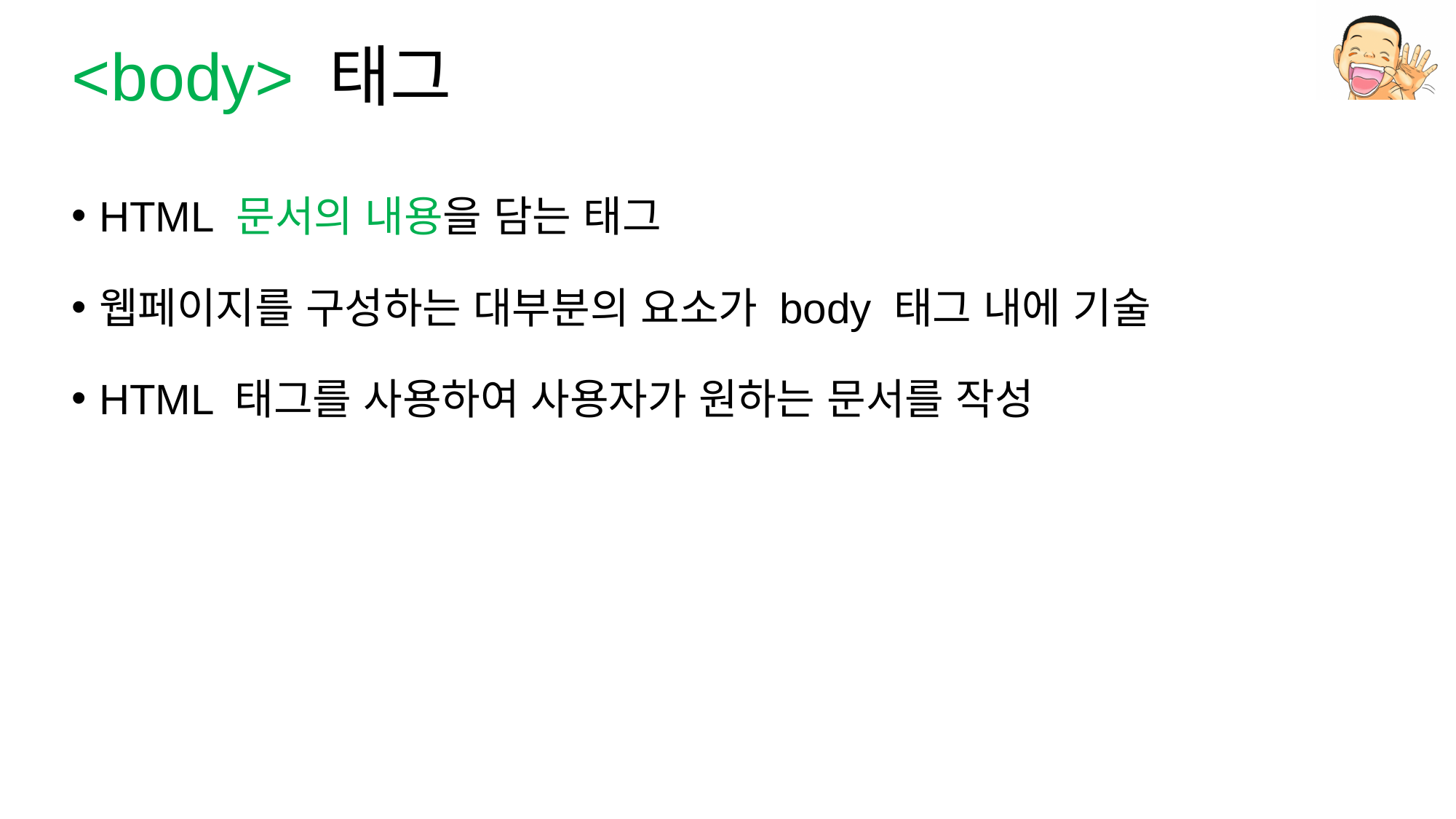

# <body> 태그
HTML 문서의 내용을 담는 태그
웹페이지를 구성하는 대부분의 요소가 body 태그 내에 기술
HTML 태그를 사용하여 사용자가 원하는 문서를 작성